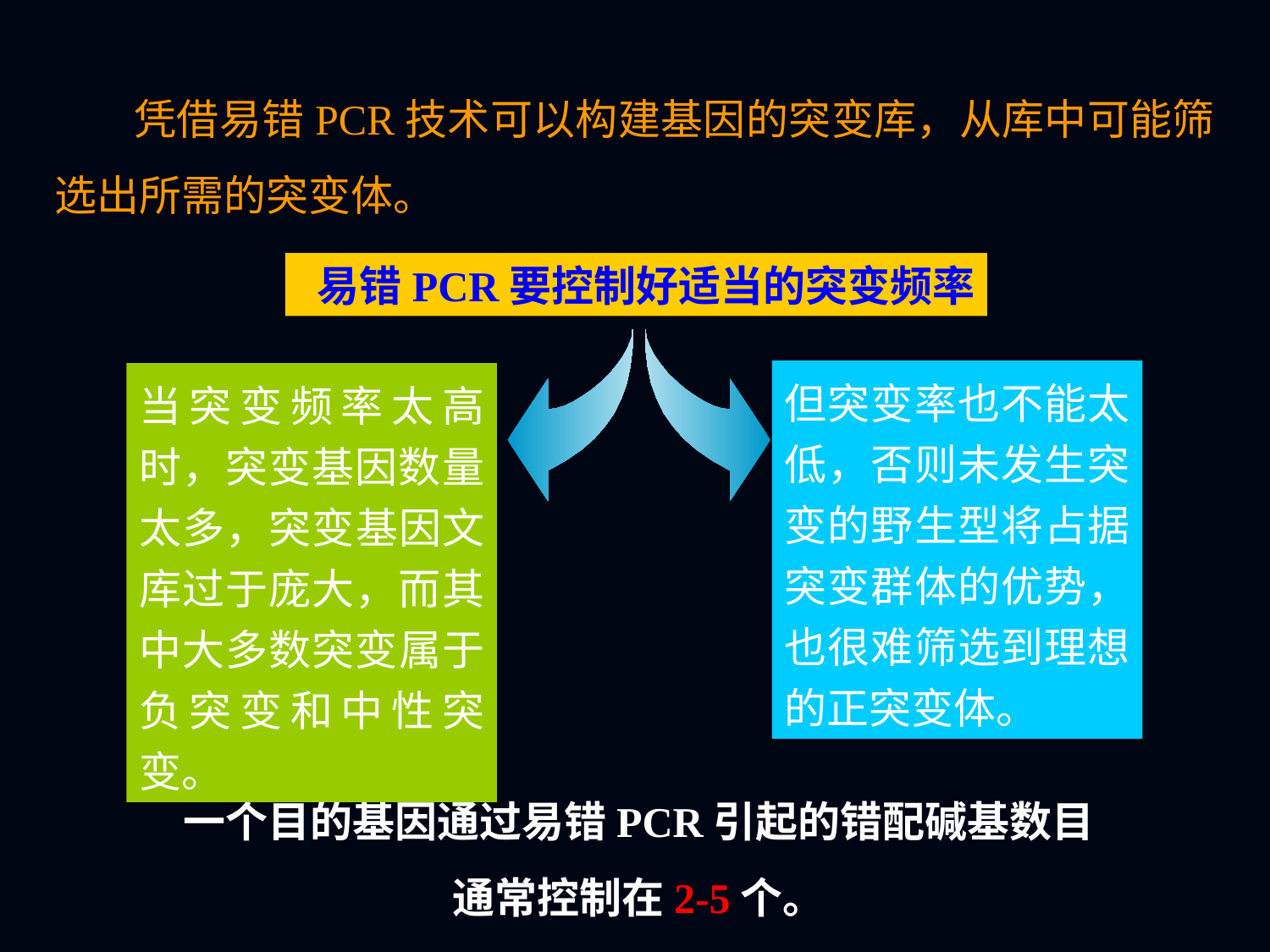

凭借易错PCR技术可以构建基因的突变库，从库中可能筛选出所需的突变体。
 易错PCR要控制好适当的突变频率

但突变率也不能太低，否则未发生突变的野生型将占据突变群体的优势，也很难筛选到理想的正突变体。
当突变频率太高时，突变基因数量太多，突变基因文库过于庞大，而其中大多数突变属于负突变和中性突变。
一个目的基因通过易错PCR引起的错配碱基数目
通常控制在2-5个。